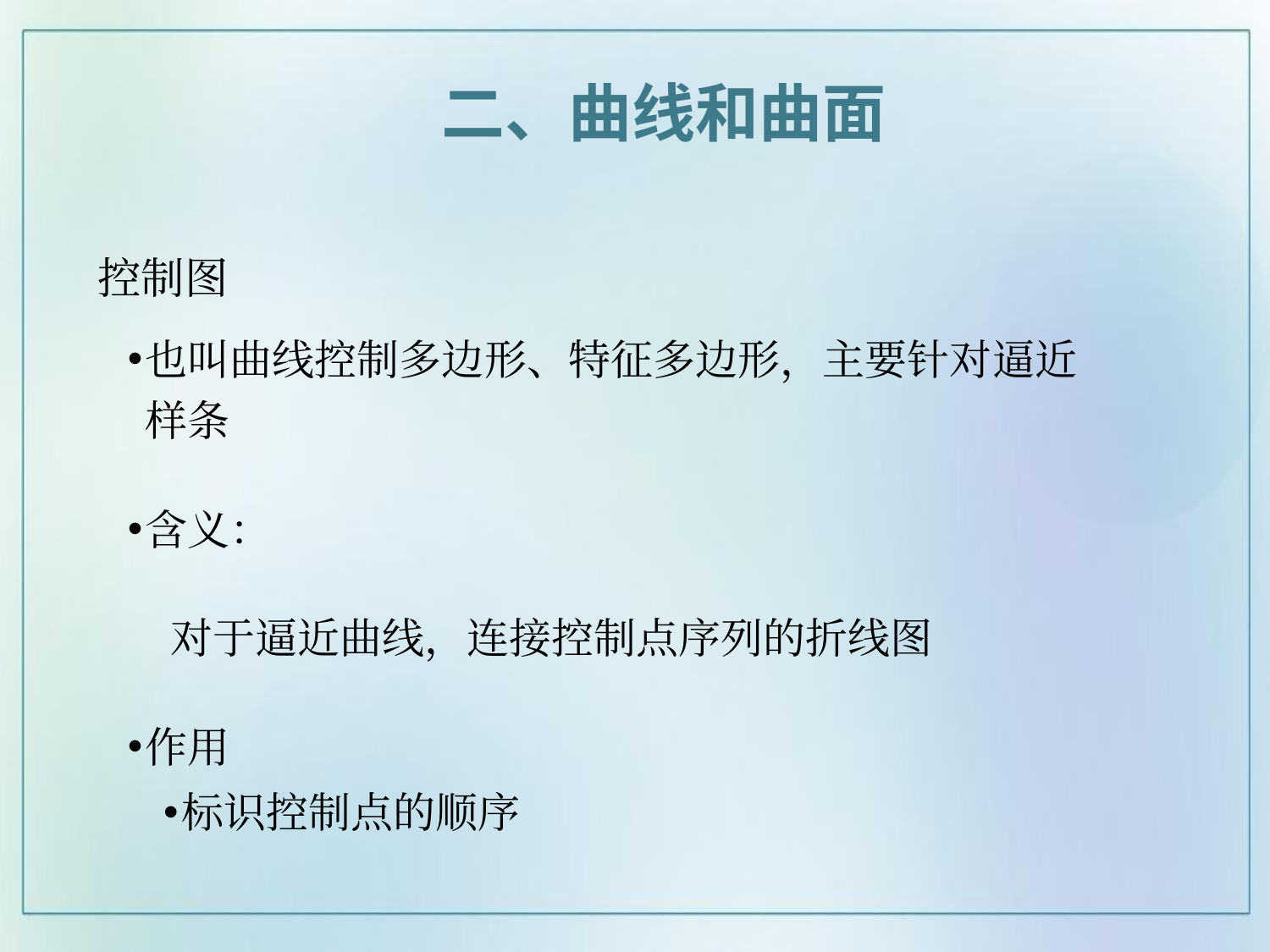

二、曲线和曲面
# 控制图
也叫曲线控制多边形、特征多边形，主要针对逼近样条
含义：
   对于逼近曲线，连接控制点序列的折线图
作用
标识控制点的顺序